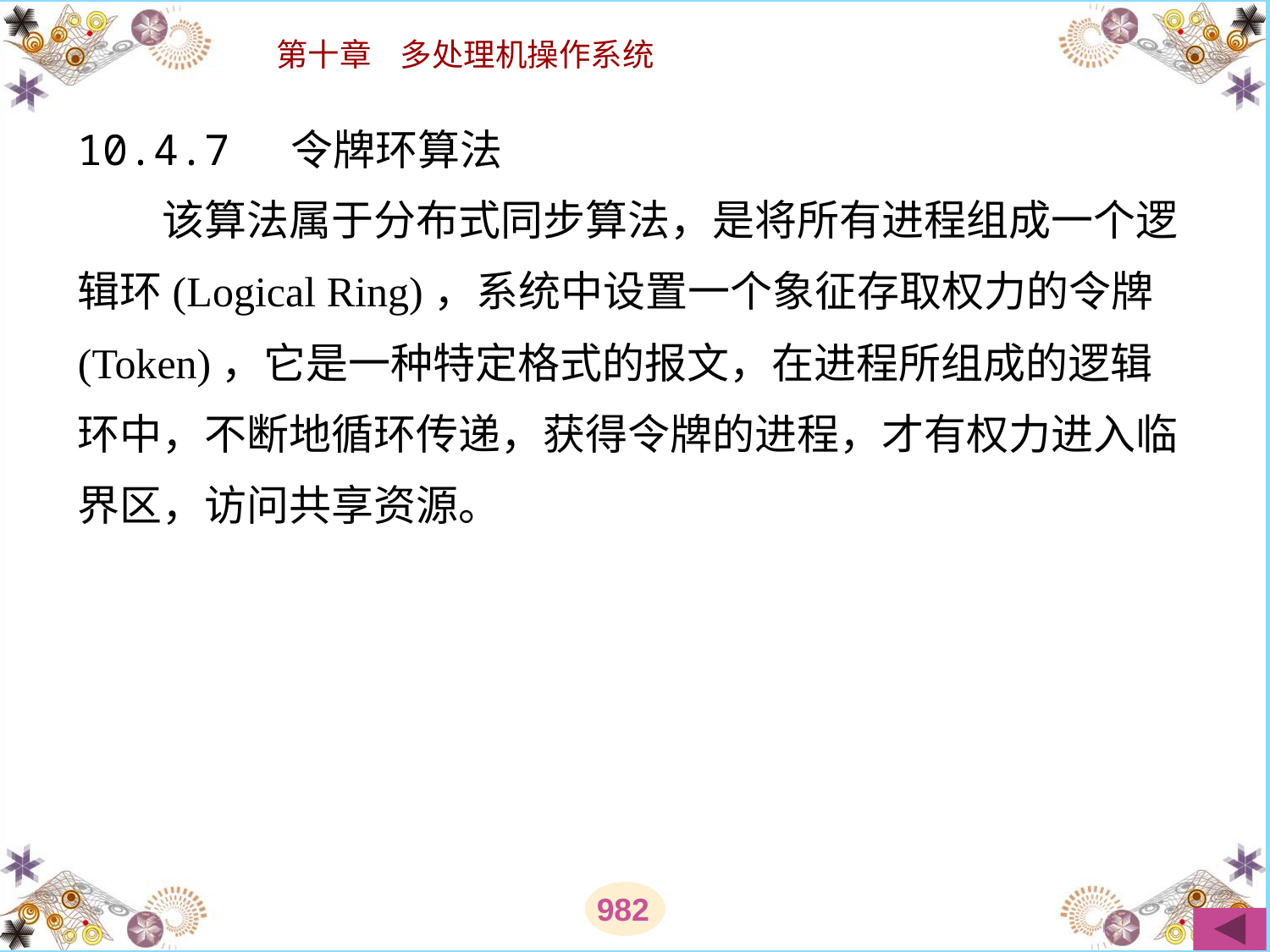

# 10.4.7  令牌环算法 　　该算法属于分布式同步算法，是将所有进程组成一个逻辑环(Logical Ring)，系统中设置一个象征存取权力的令牌(Token)，它是一种特定格式的报文，在进程所组成的逻辑环中，不断地循环传递，获得令牌的进程，才有权力进入临界区，访问共享资源。